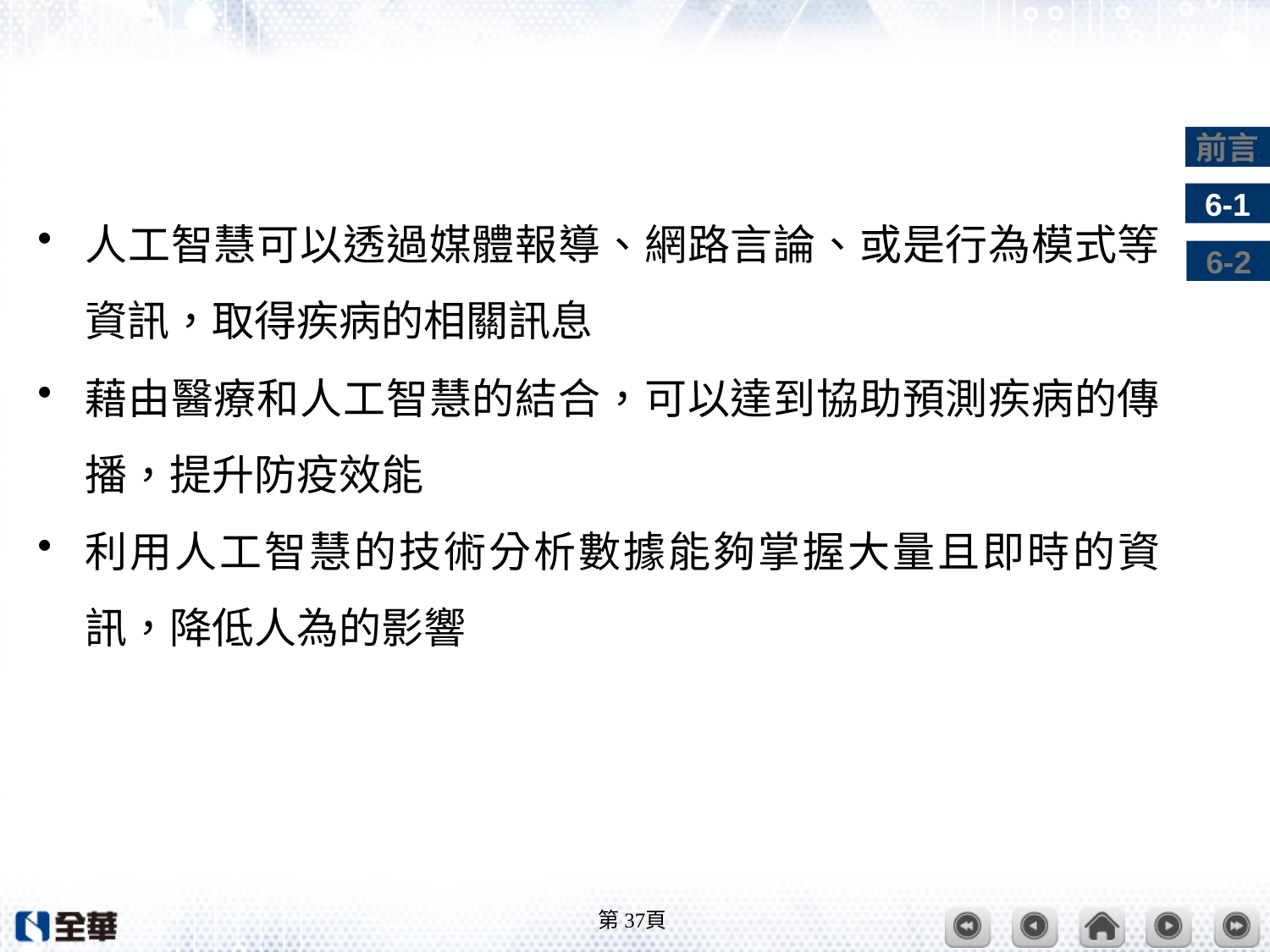

#
人工智慧可以透過媒體報導、網路言論、或是行為模式等資訊，取得疾病的相關訊息
藉由醫療和人工智慧的結合，可以達到協助預測疾病的傳播，提升防疫效能
利用人工智慧的技術分析數據能夠掌握大量且即時的資訊，降低人為的影響